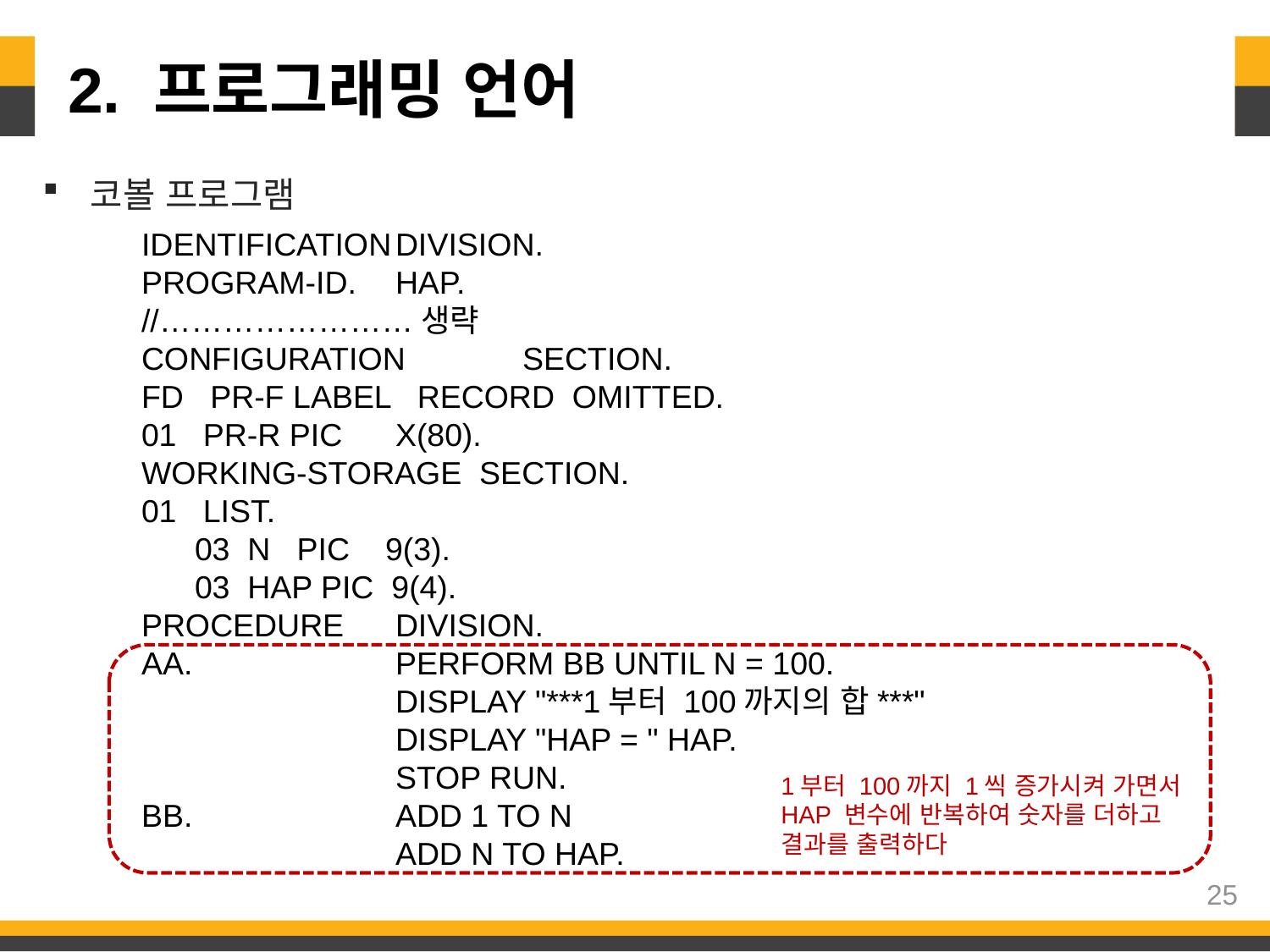

# 2. 프로그래밍 언어
코볼 프로그램

IDENTIFICATION	DIVISION.
PROGRAM-ID.	HAP.
//……………………생략
CONFIGURATION	SECTION.
FD   PR-F LABEL   RECORD  OMITTED.
01   PR-R PIC      X(80).
WORKING-STORAGE  SECTION.
01   LIST.
      03  N   PIC    9(3).
      03  HAP PIC  9(4).
PROCEDURE 	DIVISION.
AA. 		PERFORM BB UNTIL N = 100.
		DISPLAY "***1부터 100까지의 합***"
		DISPLAY "HAP = " HAP.
		STOP RUN.
BB. 		ADD 1 TO N
		ADD N TO HAP.

1부터 100까지 1씩 증가시켜 가면서
HAP 변수에 반복하여 숫자를 더하고
결과를 출력하다
25